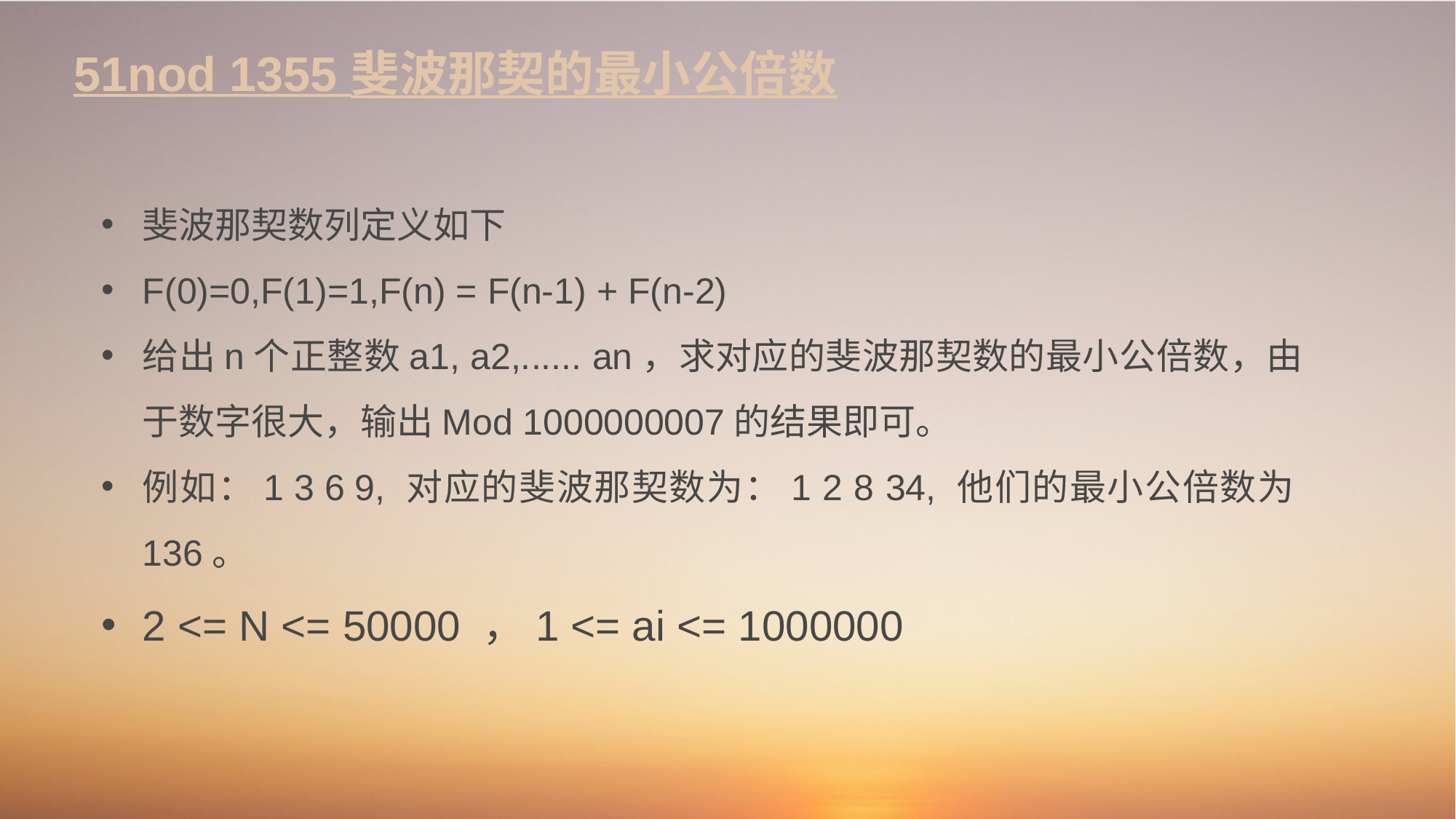

# 51nod 1355 斐波那契的最小公倍数
斐波那契数列定义如下
F(0)=0,F(1)=1,F(n) = F(n-1) + F(n-2)
给出n个正整数a1, a2,...... an，求对应的斐波那契数的最小公倍数，由于数字很大，输出Mod 1000000007的结果即可。
例如：1 3 6 9, 对应的斐波那契数为：1 2 8 34, 他们的最小公倍数为136。
2 <= N <= 50000 ，1 <= ai <= 1000000